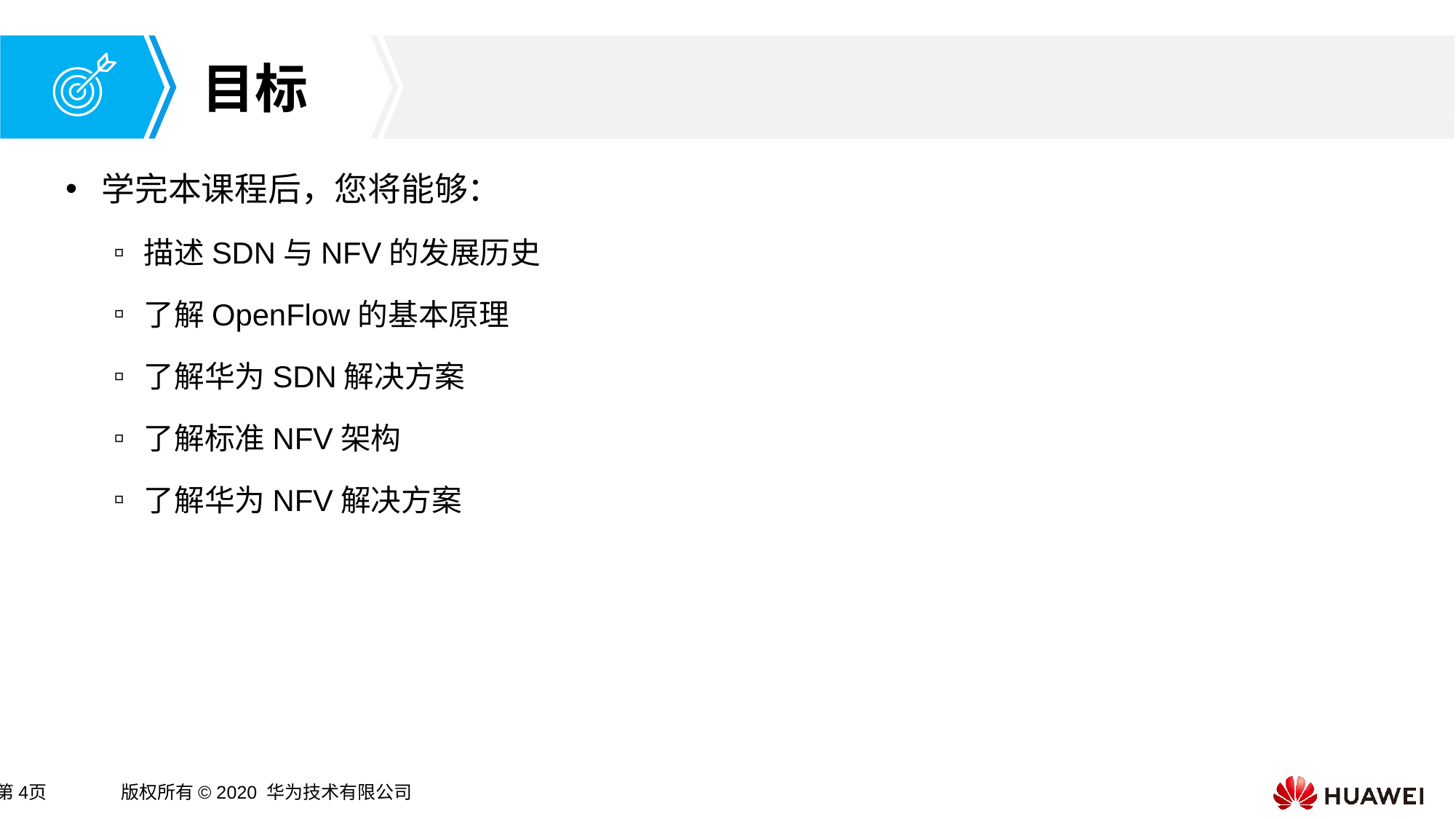

学完本课程后，您将能够：
描述SDN与NFV的发展历史
了解OpenFlow的基本原理
了解华为SDN解决方案
了解标准NFV架构
了解华为NFV解决方案